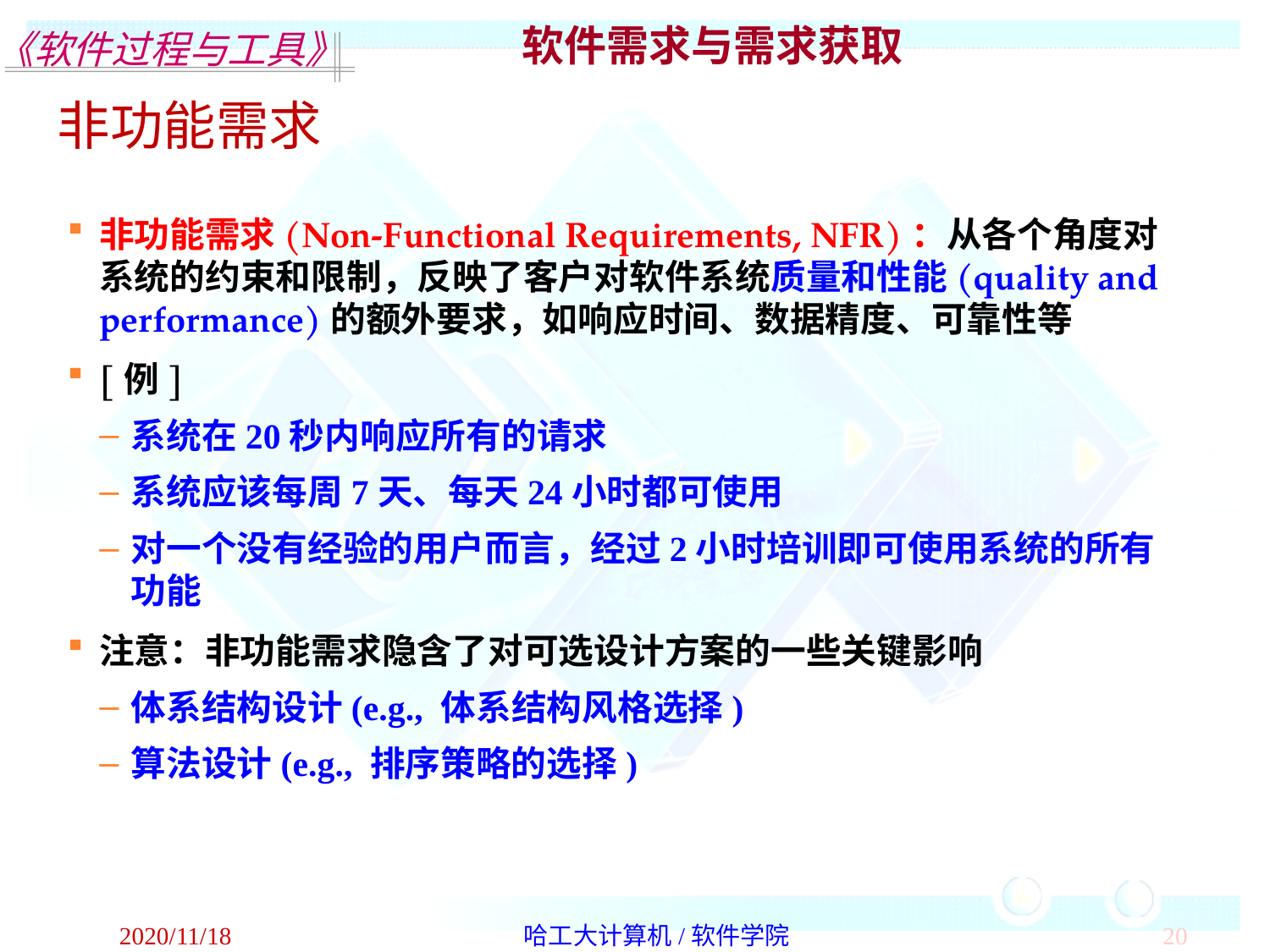

软件需求与需求获取
非功能需求
非功能需求(Non-Functional Requirements, NFR)：从各个角度对系统的约束和限制，反映了客户对软件系统质量和性能(quality and performance)的额外要求，如响应时间、数据精度、可靠性等
[例]
系统在20秒内响应所有的请求
系统应该每周7天、每天24小时都可使用
对一个没有经验的用户而言，经过2小时培训即可使用系统的所有功能
注意：非功能需求隐含了对可选设计方案的一些关键影响
体系结构设计(e.g., 体系结构风格选择)
算法设计(e.g., 排序策略的选择)